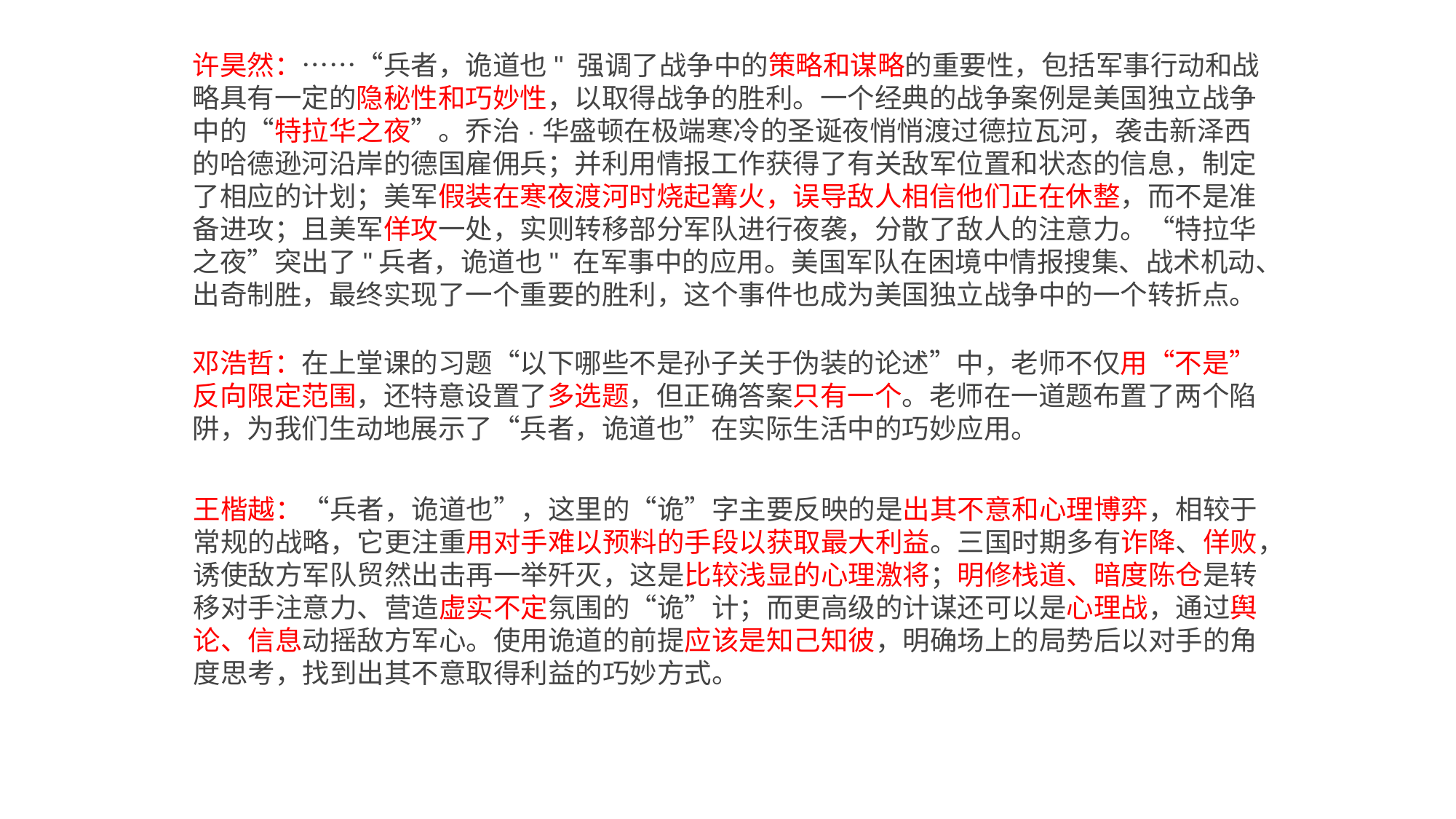

许昊然：……“兵者，诡道也" 强调了战争中的策略和谋略的重要性，包括军事行动和战略具有一定的隐秘性和巧妙性，以取得战争的胜利。一个经典的战争案例是美国独立战争中的“特拉华之夜”。乔治·华盛顿在极端寒冷的圣诞夜悄悄渡过德拉瓦河，袭击新泽西的哈德逊河沿岸的德国雇佣兵；并利用情报工作获得了有关敌军位置和状态的信息，制定了相应的计划；美军假装在寒夜渡河时烧起篝火，误导敌人相信他们正在休整，而不是准备进攻；且美军佯攻一处，实则转移部分军队进行夜袭，分散了敌人的注意力。“特拉华之夜”突出了"兵者，诡道也" 在军事中的应用。美国军队在困境中情报搜集、战术机动、出奇制胜，最终实现了一个重要的胜利，这个事件也成为美国独立战争中的一个转折点。
邓浩哲：在上堂课的习题“以下哪些不是孙子关于伪装的论述”中，老师不仅用“不是”反向限定范围，还特意设置了多选题，但正确答案只有一个。老师在一道题布置了两个陷阱，为我们生动地展示了“兵者，诡道也”在实际生活中的巧妙应用。
王楷越：“兵者，诡道也”，这里的“诡”字主要反映的是出其不意和心理博弈，相较于常规的战略，它更注重用对手难以预料的手段以获取最大利益。三国时期多有诈降、佯败，诱使敌方军队贸然出击再一举歼灭，这是比较浅显的心理激将；明修栈道、暗度陈仓是转移对手注意力、营造虚实不定氛围的“诡”计；而更高级的计谋还可以是心理战，通过舆论、信息动摇敌方军心。使用诡道的前提应该是知己知彼，明确场上的局势后以对手的角度思考，找到出其不意取得利益的巧妙方式。